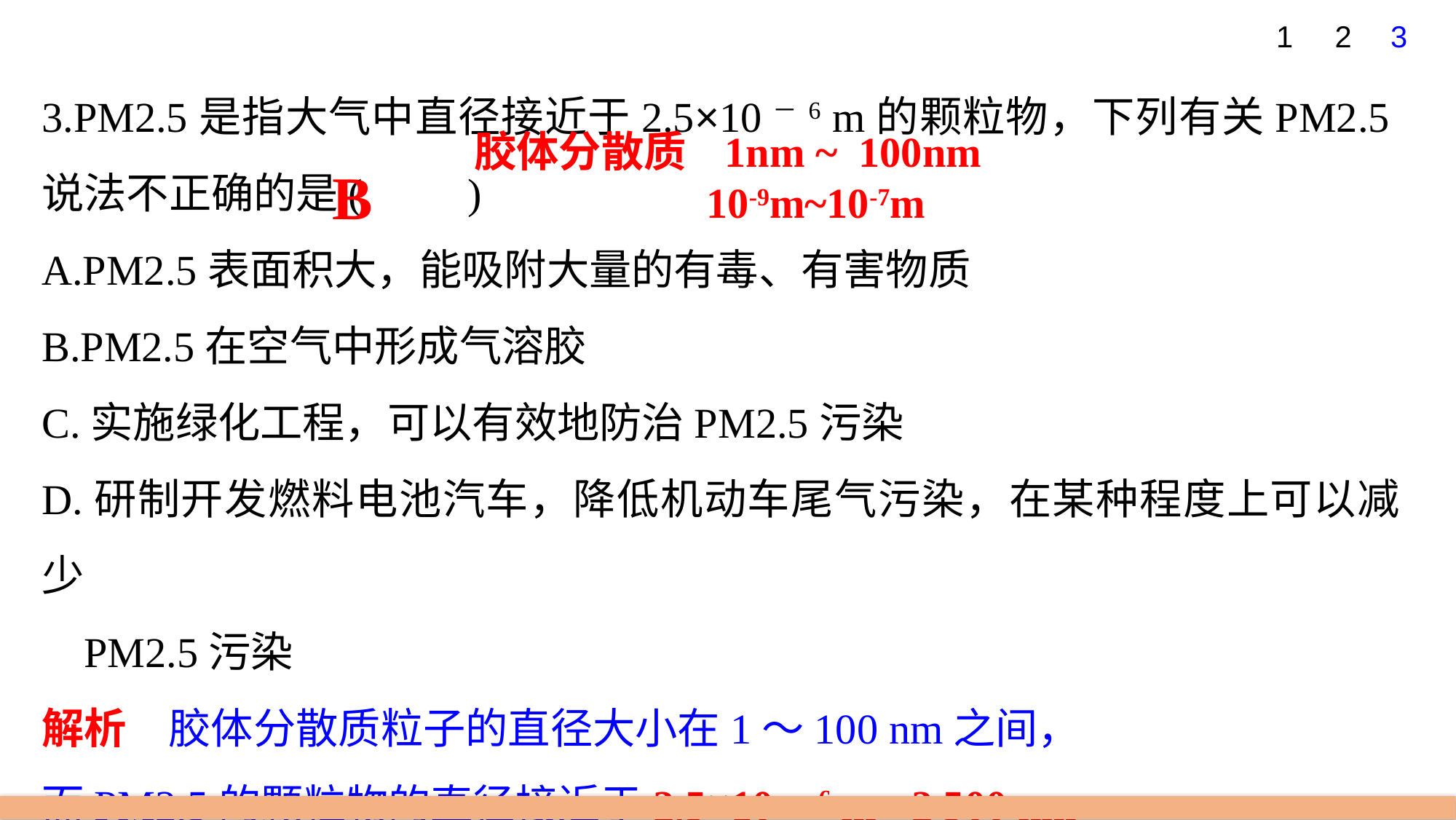

1
2
3
3.PM2.5是指大气中直径接近于2.5×10－6 m的颗粒物，下列有关PM2.5说法不正确的是(　　)
A.PM2.5表面积大，能吸附大量的有毒、有害物质
B.PM2.5在空气中形成气溶胶
C.实施绿化工程，可以有效地防治PM2.5污染
D.研制开发燃料电池汽车，降低机动车尾气污染，在某种程度上可以减少
    PM2.5污染
解析　胶体分散质粒子的直径大小在1～100 nm之间，
而PM2.5的颗粒物的直径接近于2.5×10－6 m =2 500 nm
B
胶体分散质   1nm ~  100nm
                      10-9m~10-7m